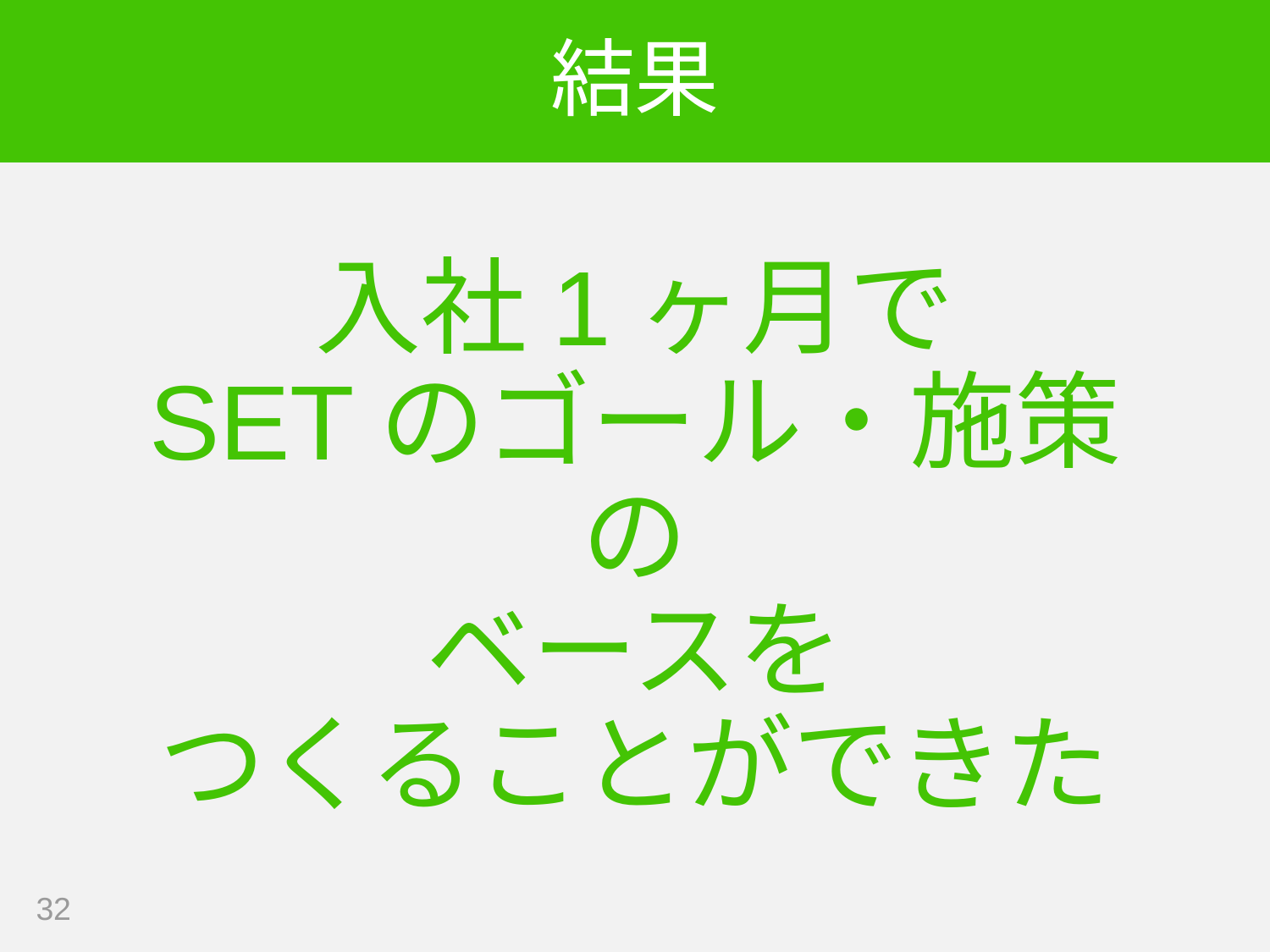

# 結果
入社1ヶ月で
SETのゴール・施策の
ベースを
つくることができた
32